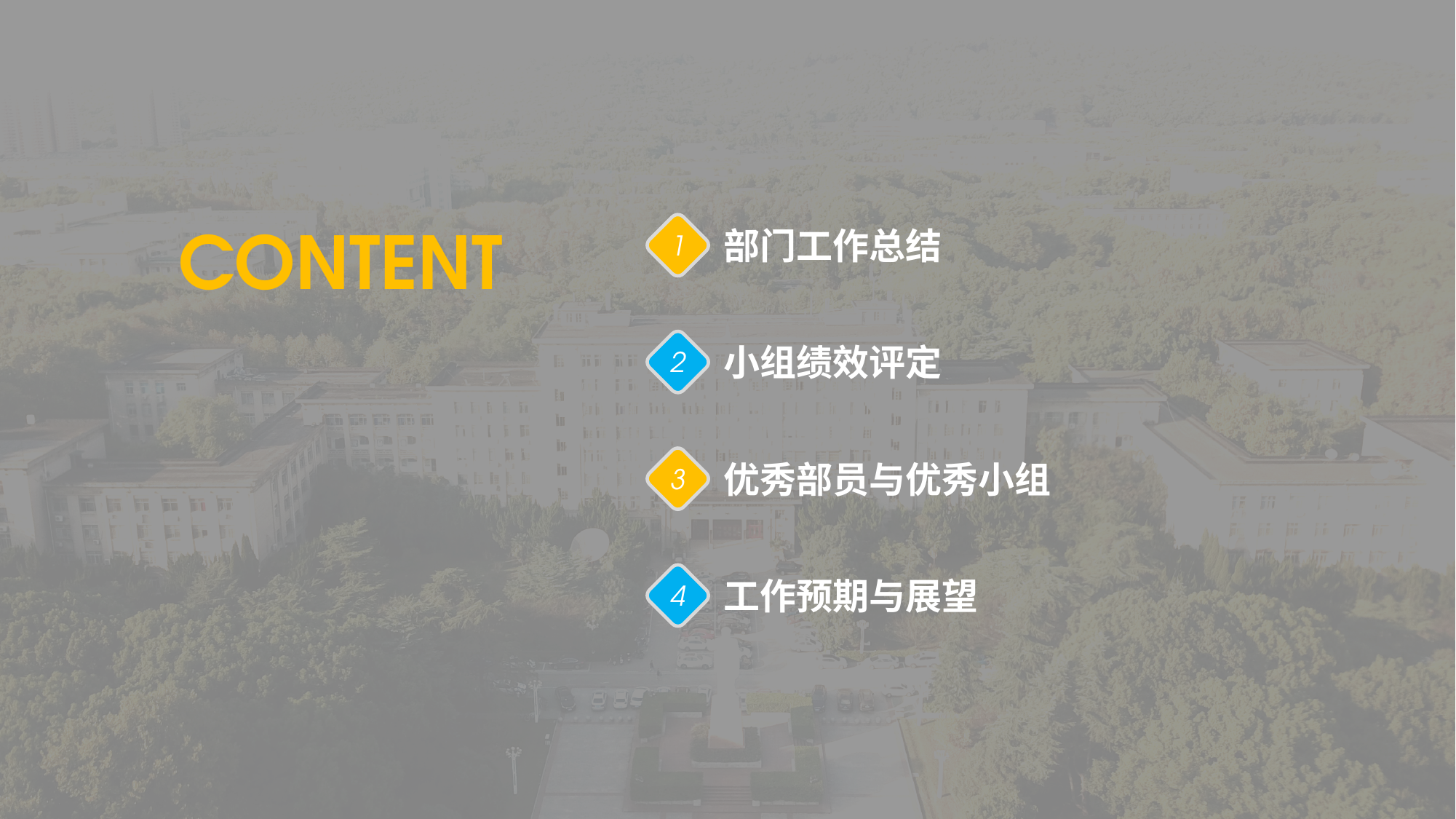

CONTENT
部门工作总结

1
小组绩效评定

2
优秀部员与优秀小组

3
工作预期与展望

4